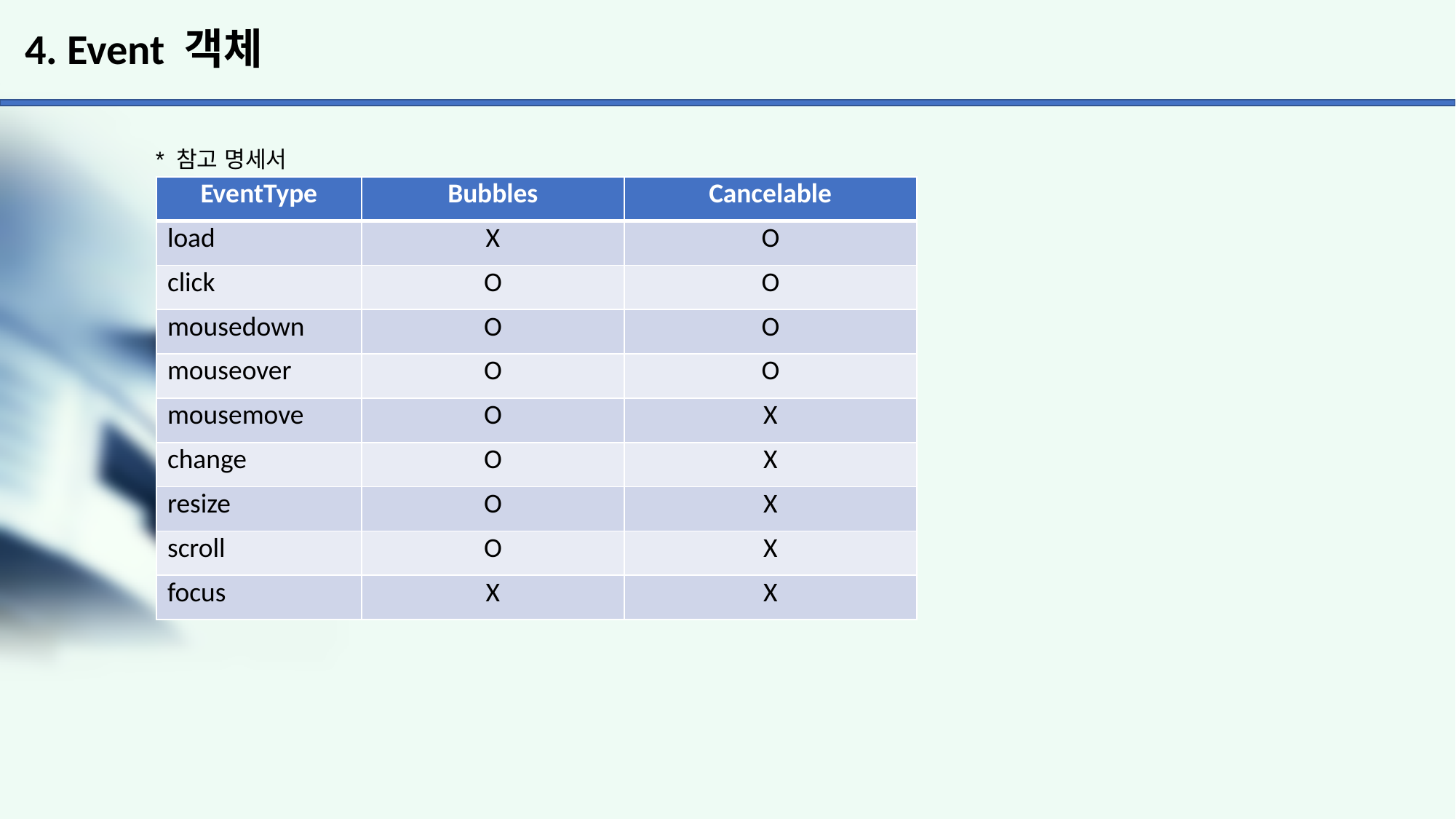

# 4. Event 객체
    * 참고 명세서
| EventType | Bubbles | Cancelable |
| --- | --- | --- |
| load | X | O |
| click | O | O |
| mousedown | O | O |
| mouseover | O | O |
| mousemove | O | X |
| change | O | X |
| resize | O | X |
| scroll | O | X |
| focus | X | X |